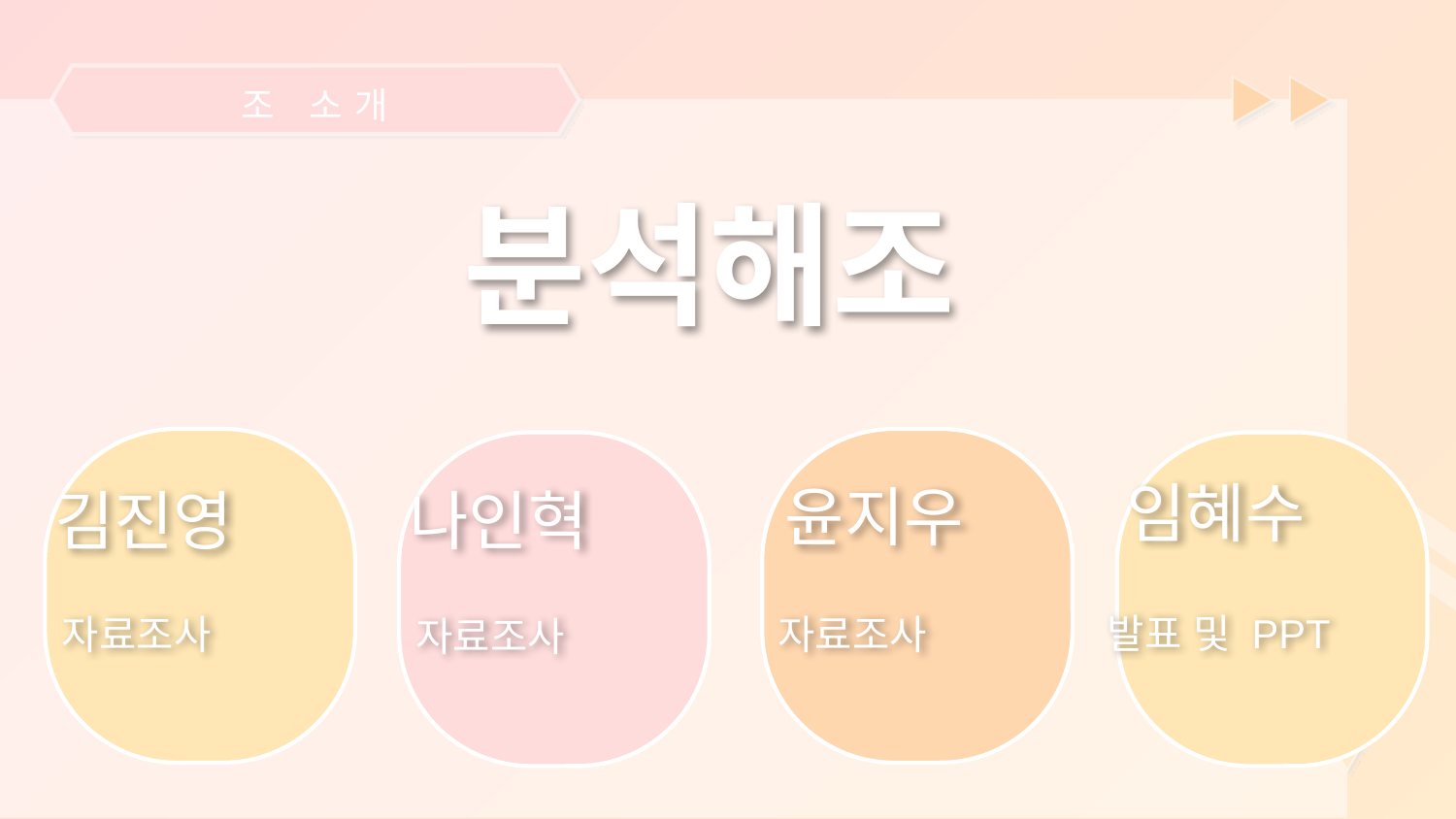

조 소개
분석해조

임혜수
나인혁
김진영
윤지우
발표 및 PPT
자료조사
자료조사
자료조사